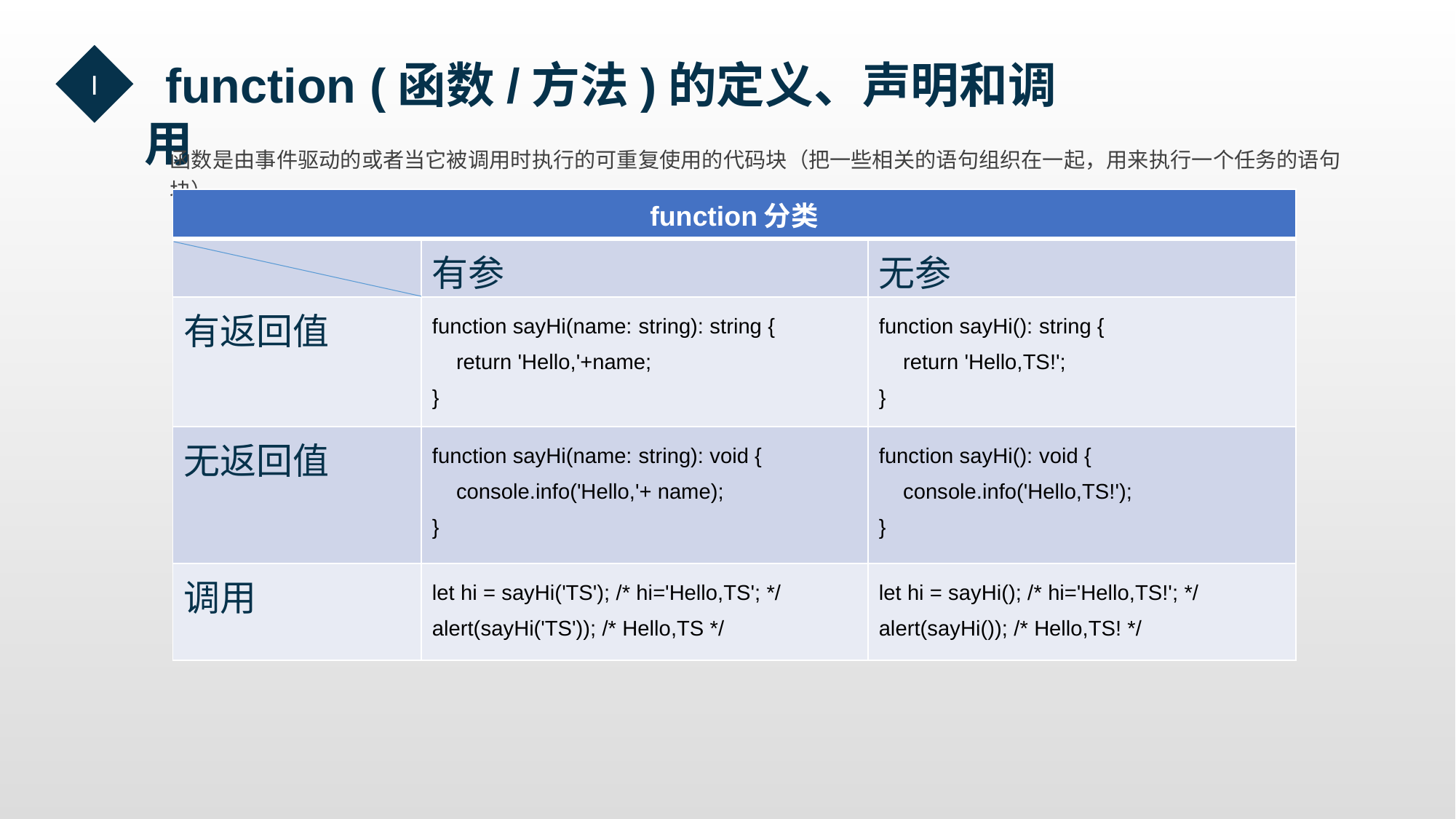

I
  function (函数/方法)的定义、声明和调用
函数是由事件驱动的或者当它被调用时执行的可重复使用的代码块（把一些相关的语句组织在一起，用来执行一个任务的语句块）
| function分类 |  |  |
| --- | --- | --- |
|  | 有参 | 无参 |
| 有返回值 | function sayHi(name: string): string { return 'Hello,'+name; } | function sayHi(): string { return 'Hello,TS!'; } |
| 无返回值 | function sayHi(name: string): void { console.info('Hello,'+ name); } | function sayHi(): void { console.info('Hello,TS!'); } |
| 调用 | let hi = sayHi('TS'); /\* hi='Hello,TS'; \*/ alert(sayHi('TS')); /\* Hello,TS \*/ | let hi = sayHi(); /\* hi='Hello,TS!'; \*/ alert(sayHi()); /\* Hello,TS! \*/ |